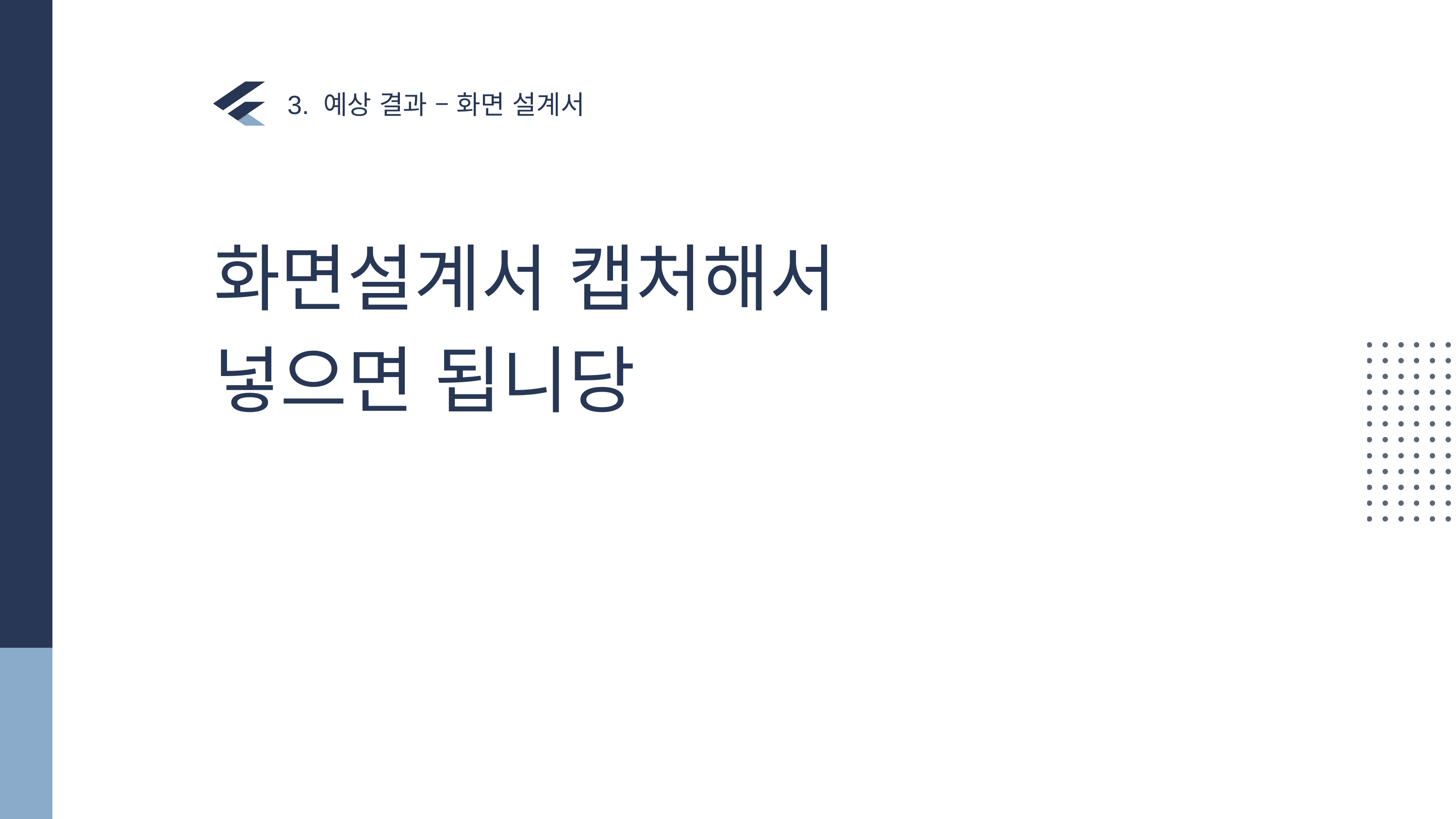

3. 예상 결과 – 화면 설계서
화면설계서 캡처해서 넣으면 됩니당